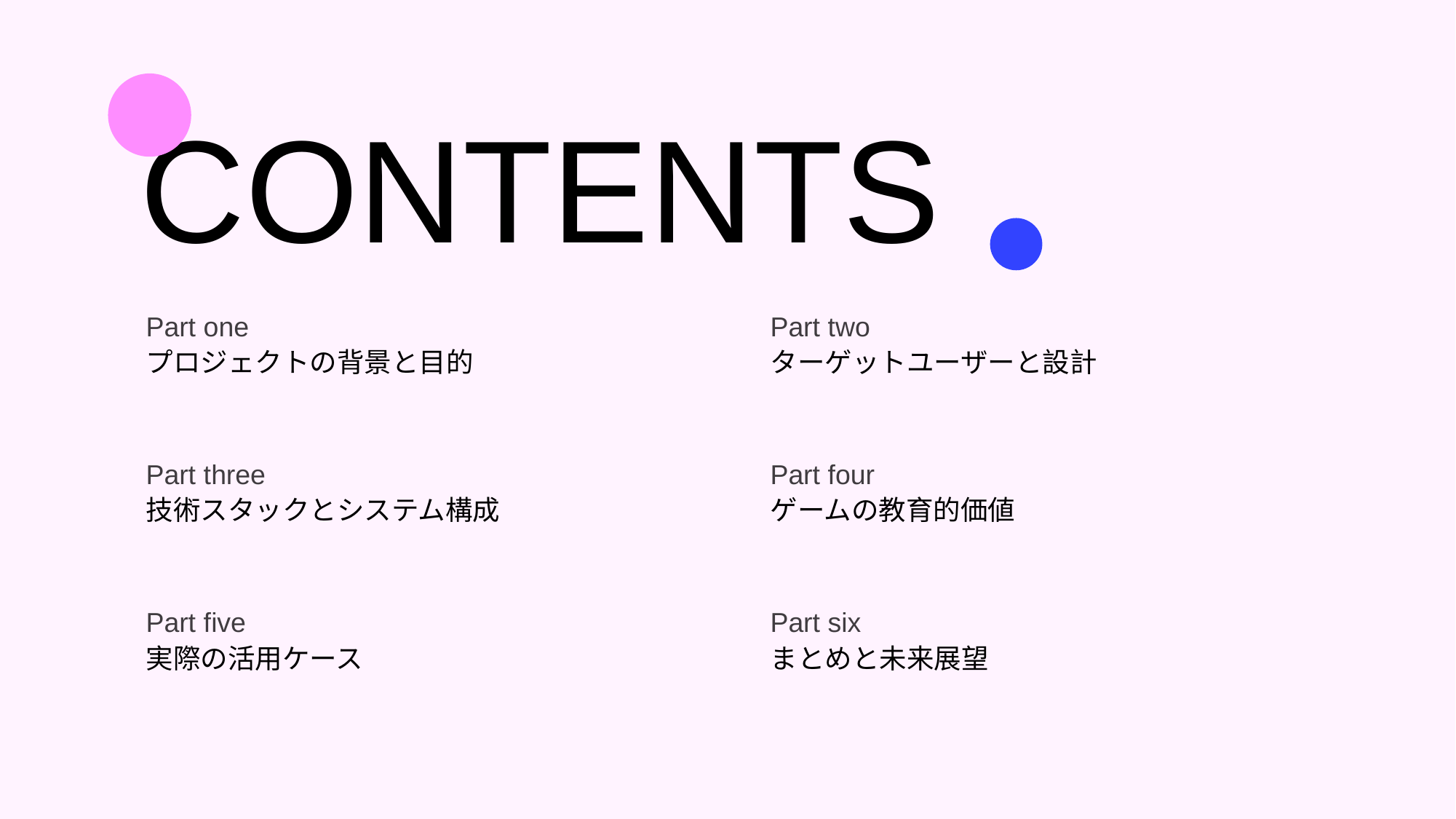

CONTENTS

Part one
Part two
プロジェクトの背景と目的
ターゲットユーザーと設計
Part three
Part four
技術スタックとシステム構成
ゲームの教育的価値
Part five
Part six
実際の活用ケース
まとめと未来展望